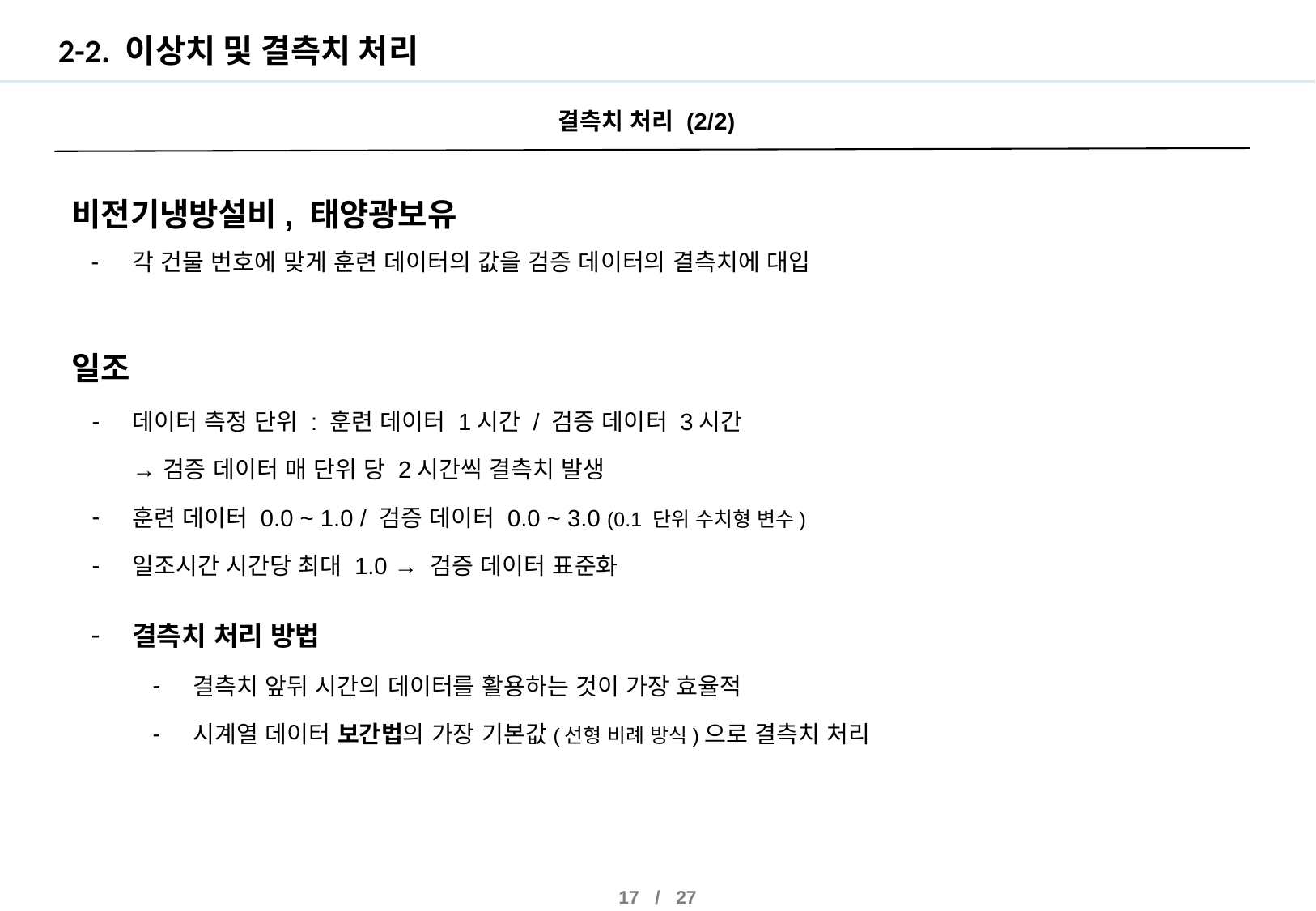

# 2-2. 이상치 및 결측치 처리
결측치 처리 (2/2)
비전기냉방설비, 태양광보유
각 건물 번호에 맞게 훈련 데이터의 값을 검증 데이터의 결측치에 대입

일조
데이터 측정 단위 : 훈련 데이터 1시간 / 검증 데이터 3시간
→ 검증 데이터 매 단위 당 2시간씩 결측치 발생
훈련 데이터 0.0 ~ 1.0 / 검증 데이터 0.0 ~ 3.0 (0.1 단위 수치형 변수)
일조시간 시간당 최대 1.0 → 검증 데이터 표준화

결측치 처리 방법
결측치 앞뒤 시간의 데이터를 활용하는 것이 가장 효율적
시계열 데이터 보간법의 가장 기본값(선형 비례 방식)으로 결측치 처리